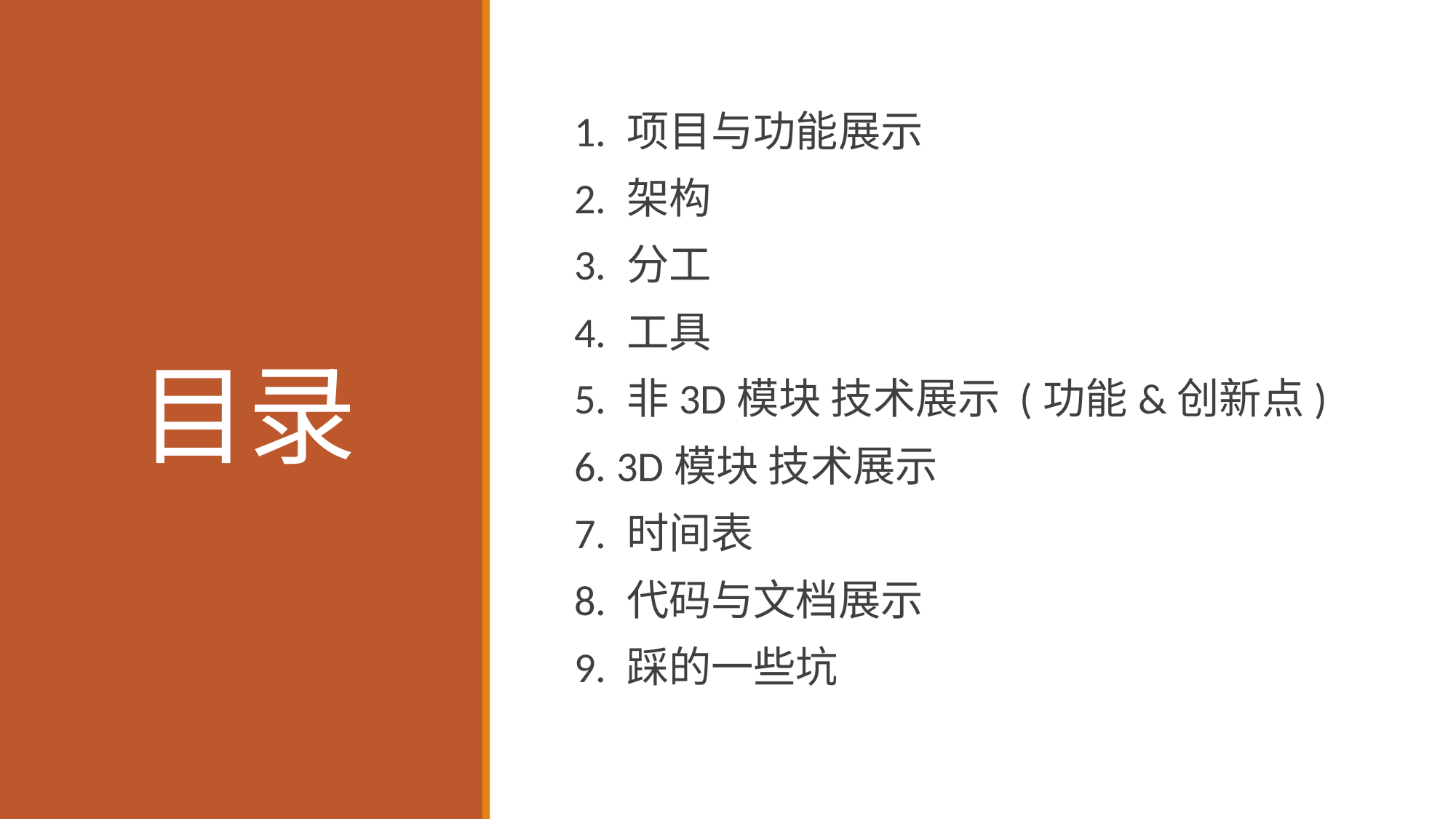

1. 项目与功能展示
2. 架构
3. 分工
4. 工具
5. 非3D模块 技术展示 (功能&创新点)
6. 3D模块 技术展示
7. 时间表
8. 代码与文档展示
9. 踩的一些坑
# 目录